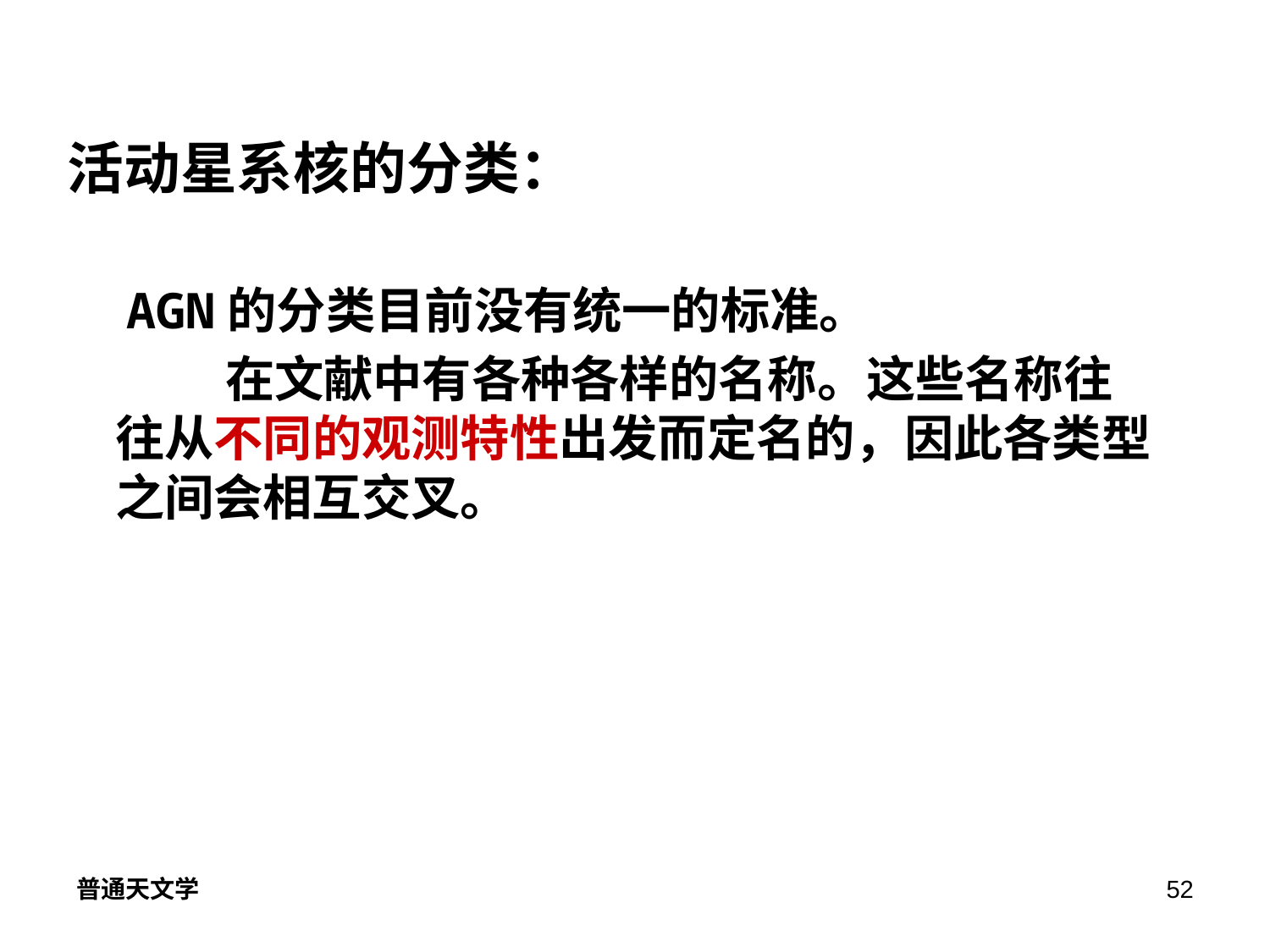

活动星系核的分类：

  AGN的分类目前没有统一的标准。
             在文献中有各种各样的名称。这些名称往往从不同的观测特性出发而定名的，因此各类型之间会相互交叉。

普通天文学
52